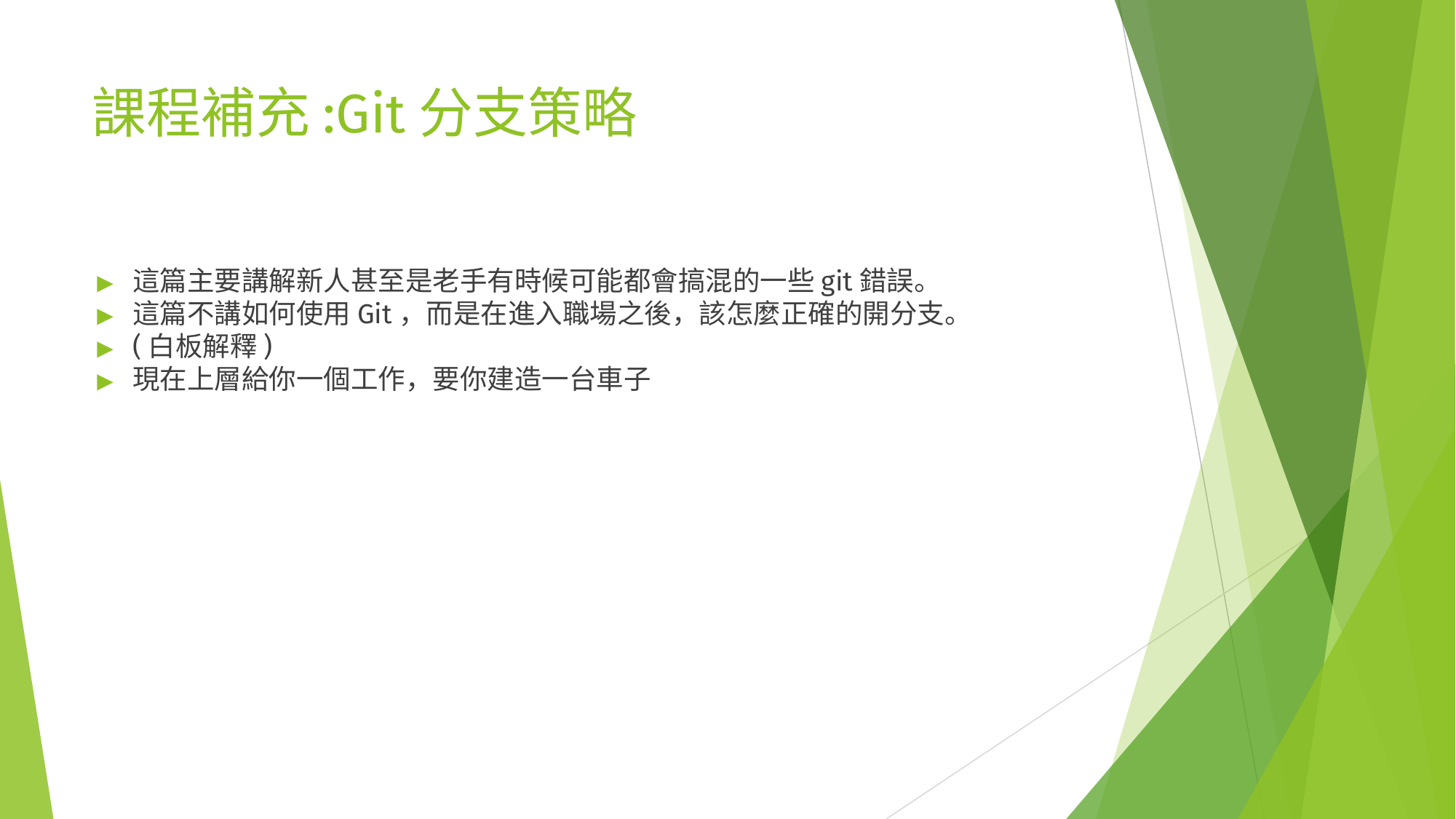

# 課程補充:Git分支策略
這篇主要講解新人甚至是老手有時候可能都會搞混的一些git錯誤。
這篇不講如何使用Git，而是在進入職場之後，該怎麼正確的開分支。
(白板解釋)
現在上層給你一個工作，要你建造一台車子